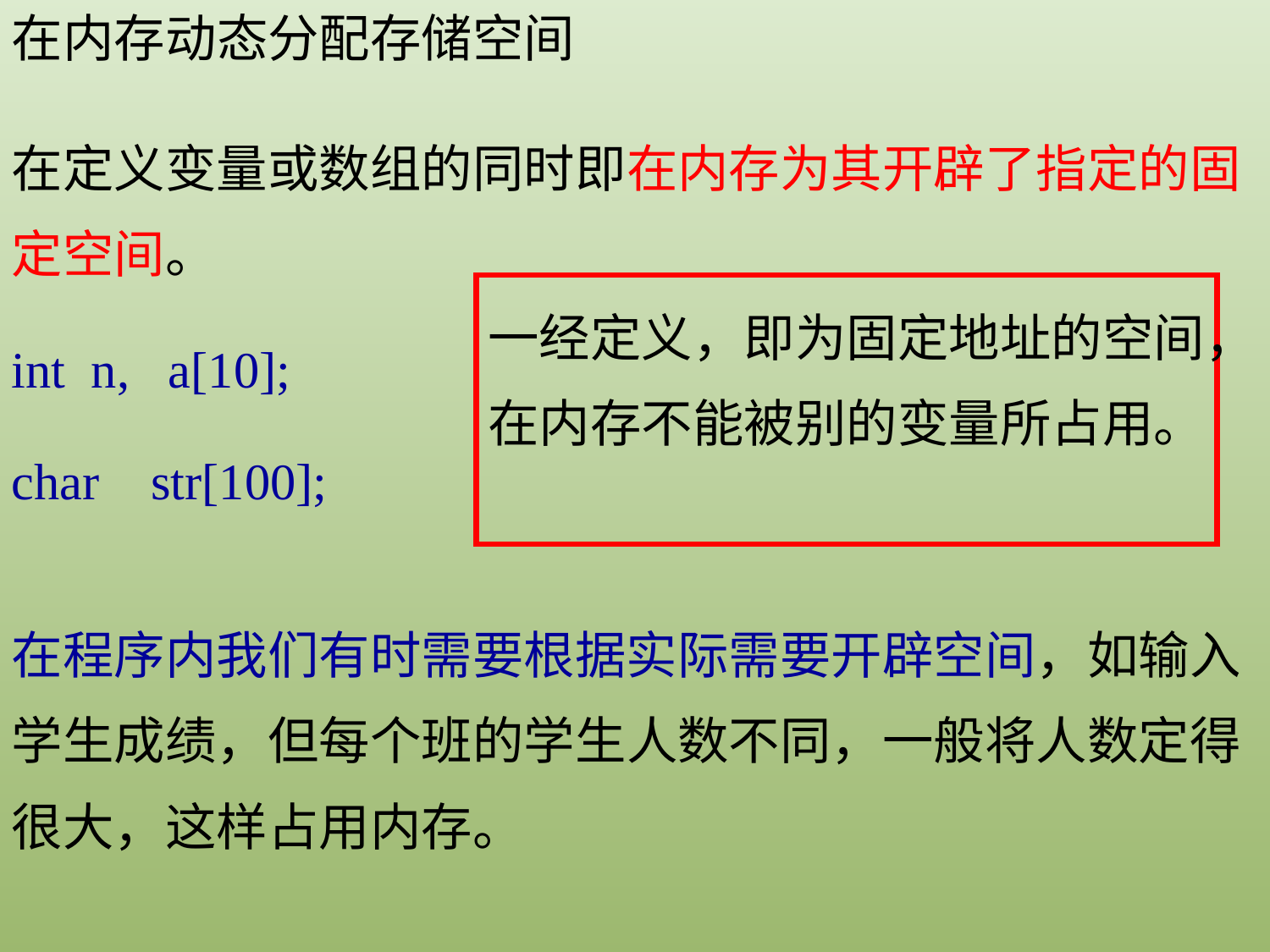

在内存动态分配存储空间
在定义变量或数组的同时即在内存为其开辟了指定的固定空间。
一经定义，即为固定地址的空间，在内存不能被别的变量所占用。
int  n,   a[10];
char    str[100];
在程序内我们有时需要根据实际需要开辟空间，如输入学生成绩，但每个班的学生人数不同，一般将人数定得很大，这样占用内存。
533